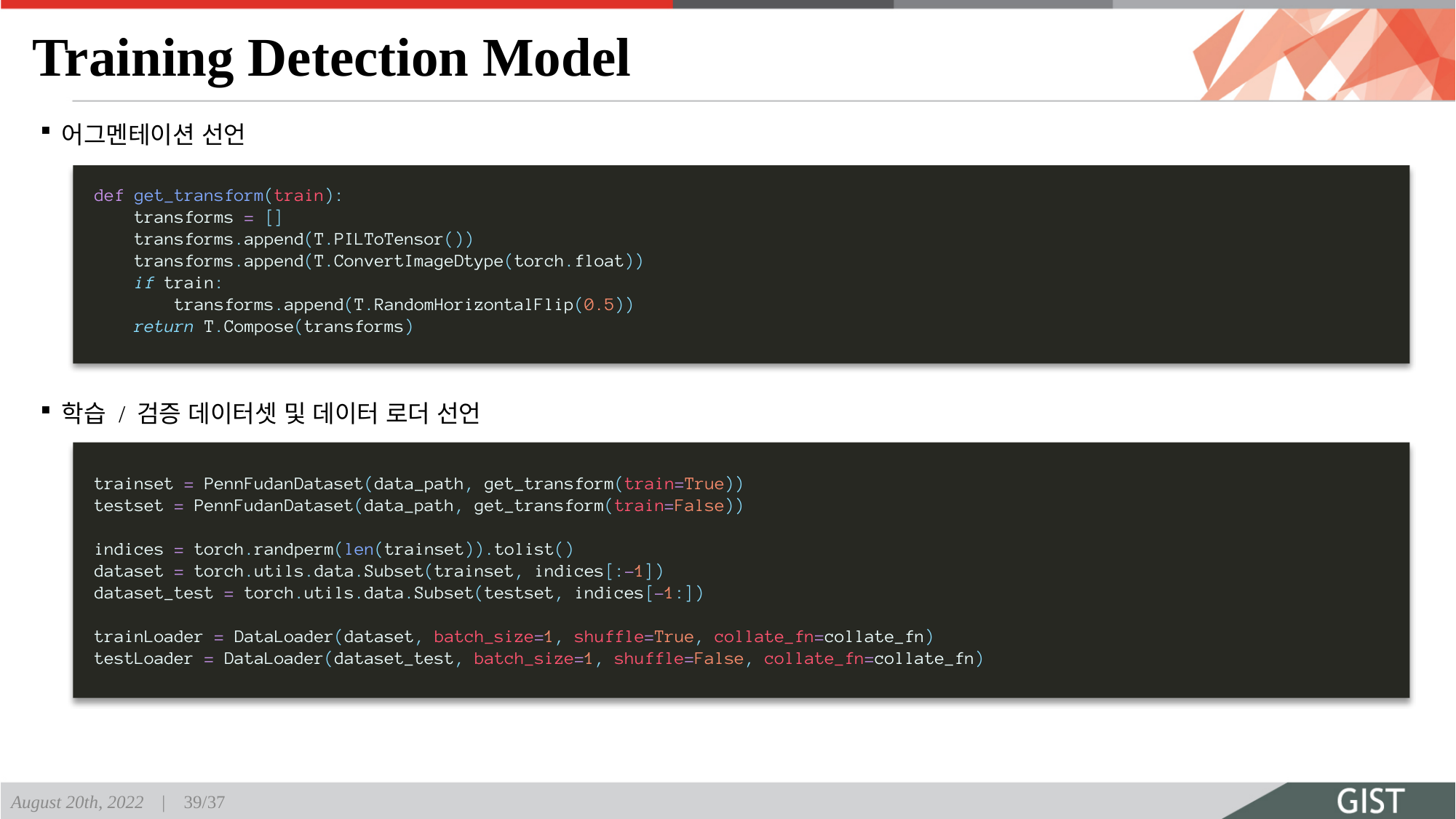

# Training Detection Model
어그멘테이션 선언

def get_transform(train):
    transforms = []
    transforms.append(T.PILToTensor())
    transforms.append(T.ConvertImageDtype(torch.float))
    if train:
        transforms.append(T.RandomHorizontalFlip(0.5))
    return T.Compose(transforms)
학습 / 검증 데이터셋 및 데이터 로더 선언

trainset = PennFudanDataset(data_path, get_transform(train=True))
testset = PennFudanDataset(data_path, get_transform(train=False))
indices = torch.randperm(len(trainset)).tolist()
dataset = torch.utils.data.Subset(trainset, indices[:-1])
dataset_test = torch.utils.data.Subset(testset, indices[-1:])
trainLoader = DataLoader(dataset, batch_size=1, shuffle=True, collate_fn=collate_fn)
testLoader = DataLoader(dataset_test, batch_size=1, shuffle=False, collate_fn=collate_fn)
August 20th, 2022    |    39/37